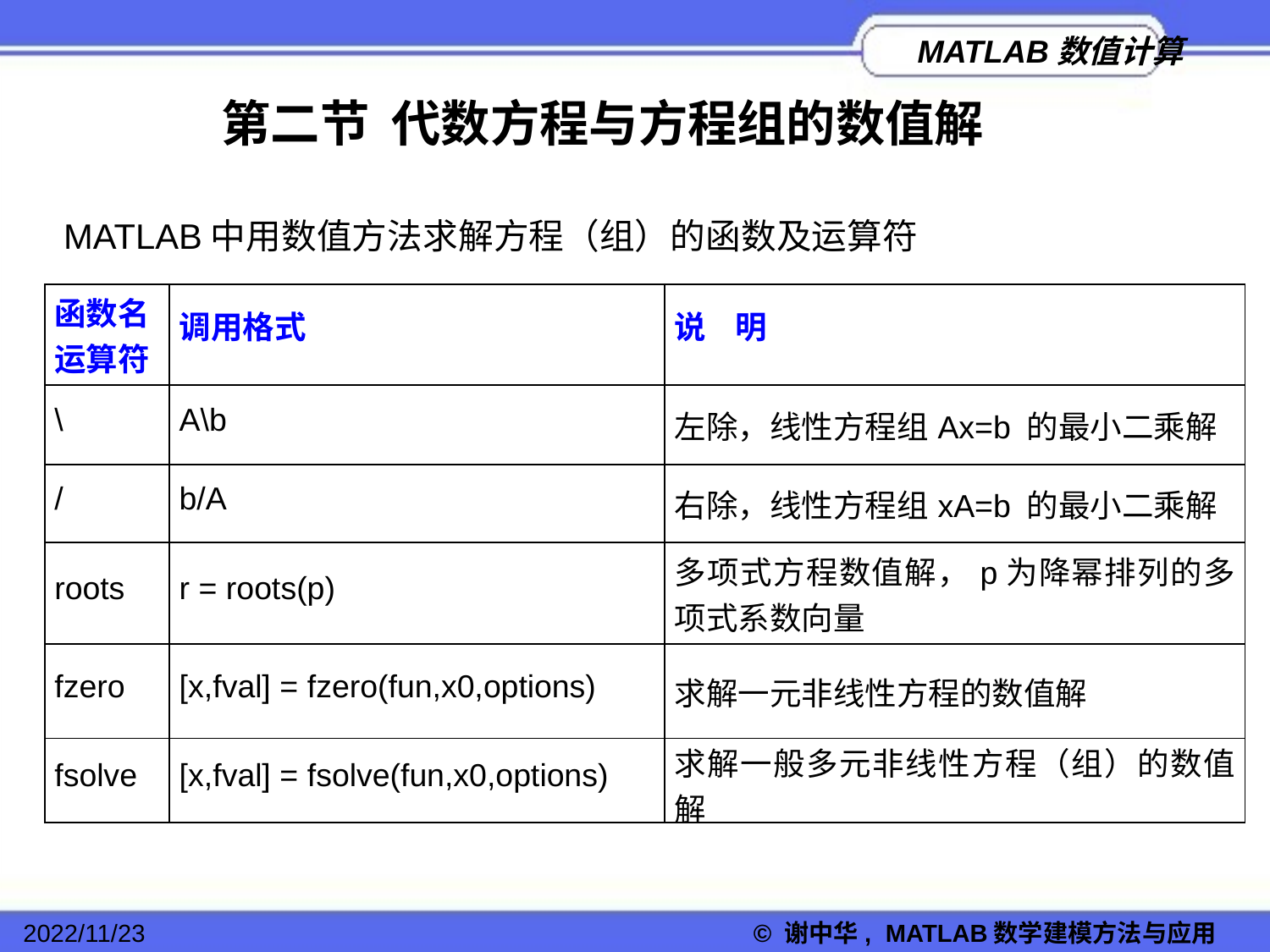

第二节  代数方程与方程组的数值解
MATLAB中用数值方法求解方程（组）的函数及运算符
| 函数名 运算符 | 调用格式 | 说 明 |
| --- | --- | --- |
| \ | A\b | 左除，线性方程组Ax=b 的最小二乘解 |
| / | b/A | 右除，线性方程组xA=b 的最小二乘解 |
| roots | r = roots(p) | 多项式方程数值解，p为降幂排列的多项式系数向量 |
| fzero | [x,fval] = fzero(fun,x0,options) | 求解一元非线性方程的数值解 |
| fsolve | [x,fval] = fsolve(fun,x0,options) | 求解一般多元非线性方程（组）的数值解 |
2022/11/23
© 谢中华,  MATLAB数学建模方法与应用